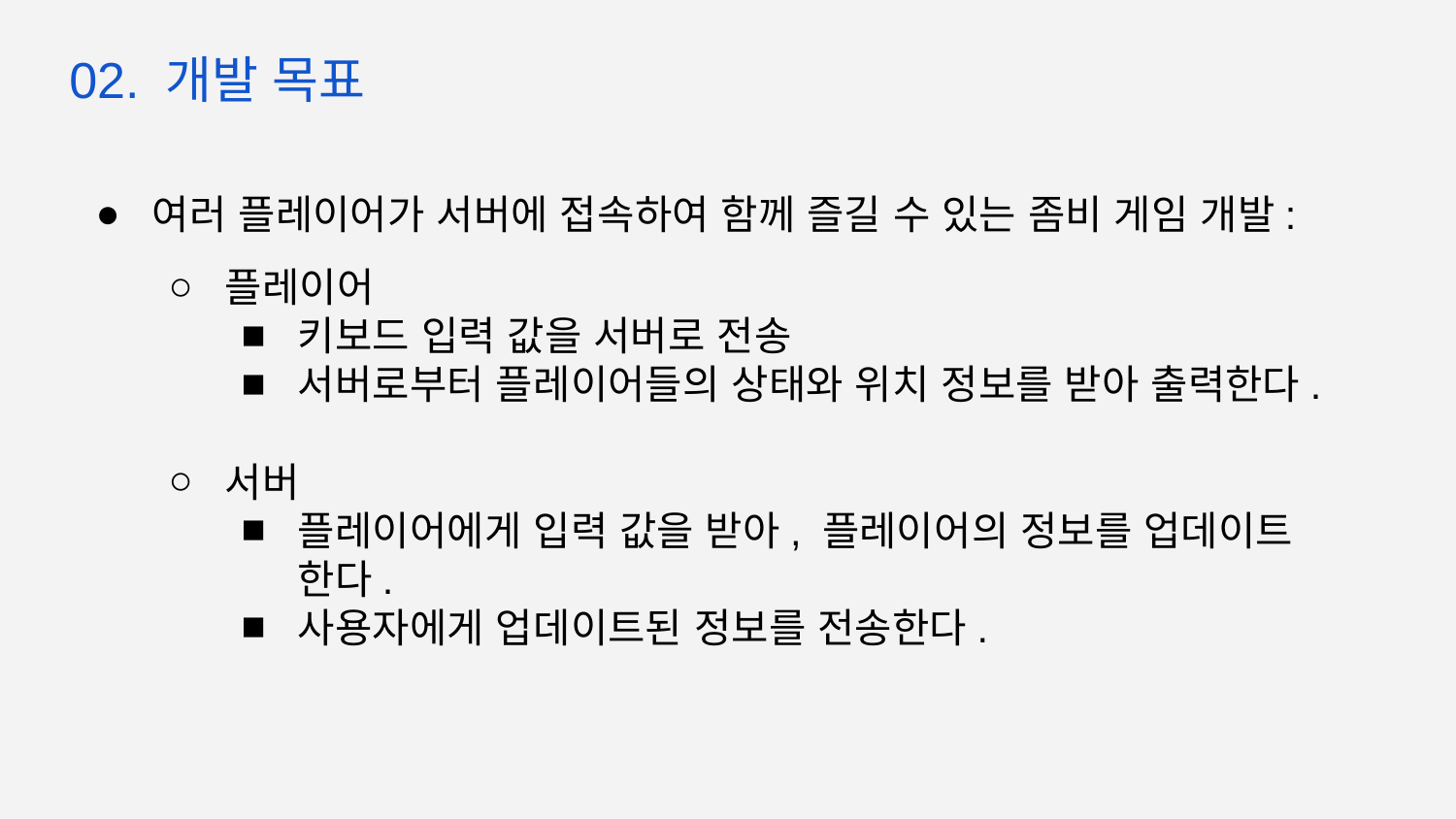

02. 개발 목표

여러 플레이어가 서버에 접속하여 함께 즐길 수 있는 좀비 게임 개발:

플레이어
키보드 입력 값을 서버로 전송
서버로부터 플레이어들의 상태와 위치 정보를 받아 출력한다.

서버
플레이어에게 입력 값을 받아, 플레이어의 정보를 업데이트 한다.
사용자에게 업데이트된 정보를 전송한다.